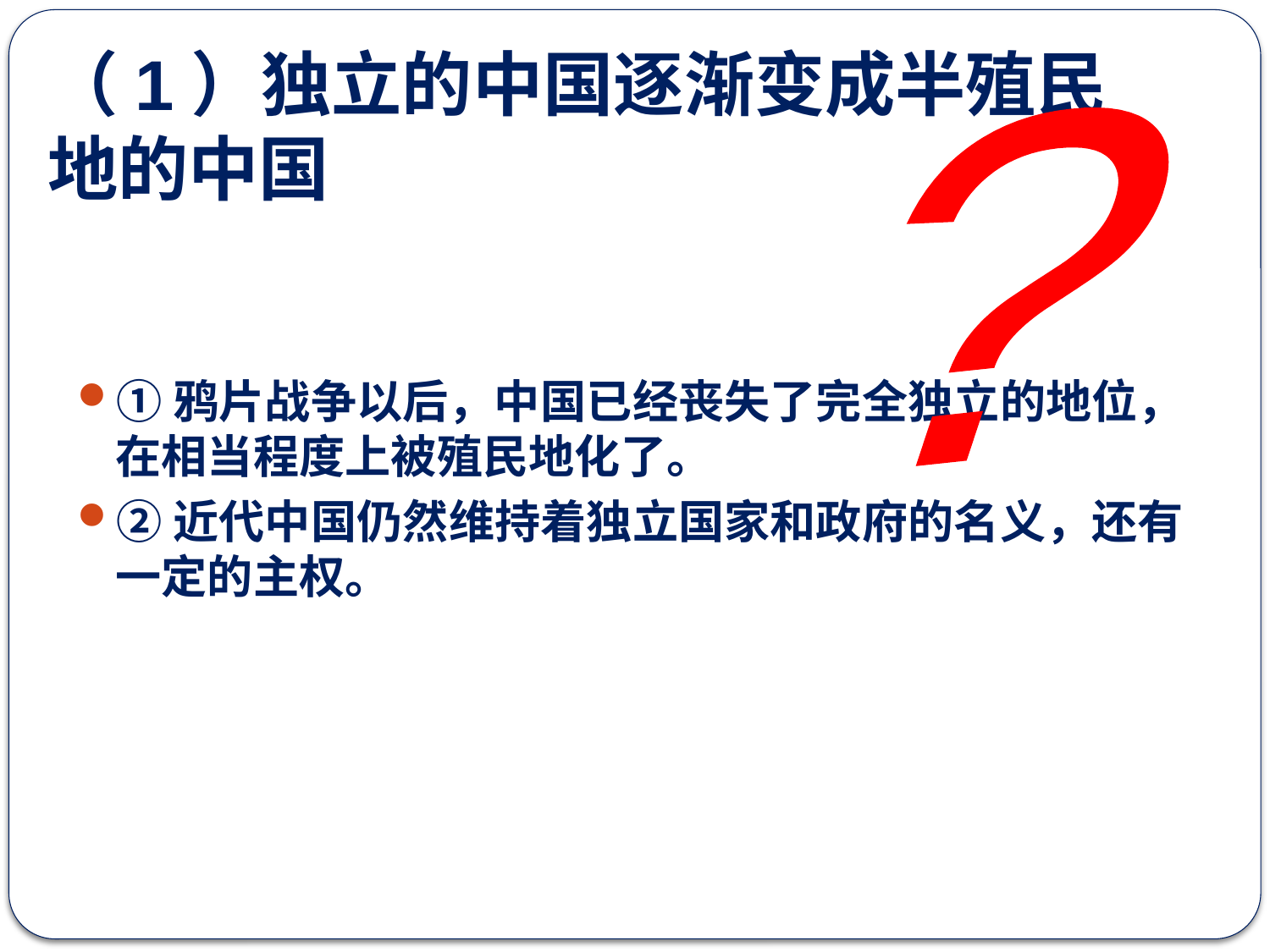

# （1）独立的中国逐渐变成半殖民地的中国
?

①鸦片战争以后，中国已经丧失了完全独立的地位，在相当程度上被殖民地化了。
②近代中国仍然维持着独立国家和政府的名义，还有一定的主权。